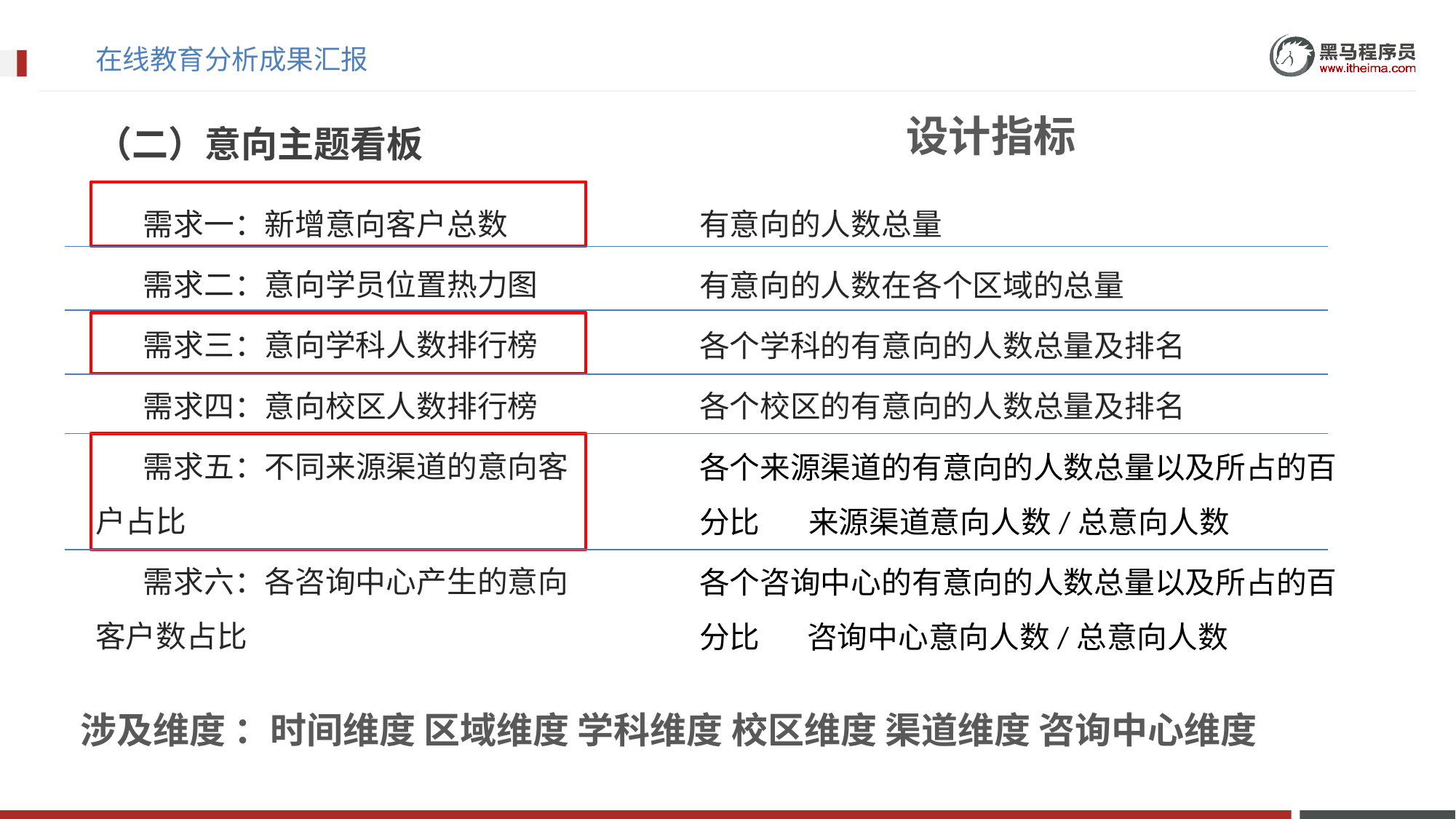

# 在线教育分析成果汇报
设计指标
（二）意向主题看板
​      需求一：新增意向客户总数
​      需求二：意向学员位置热力图
      ​需求三：意向学科人数排行榜
      需求四：意向校区人数排行榜
​      需求五：​不同来源渠道的意向客户占比
      需求六：各咨询中心产生的意向客户数占比

有意向的人数总量
有意向的人数在各个区域的总量
各个学科的有意向的人数总量及排名
各个校区的有意向的人数总量及排名
各个来源渠道的有意向的人数总量以及所占的百分比	来源渠道意向人数/总意向人数
各个咨询中心的有意向的人数总量以及所占的百分比       咨询中心意向人数/总意向人数

涉及维度 ：时间维度 区域维度 学科维度 校区维度 渠道维度 咨询中心维度